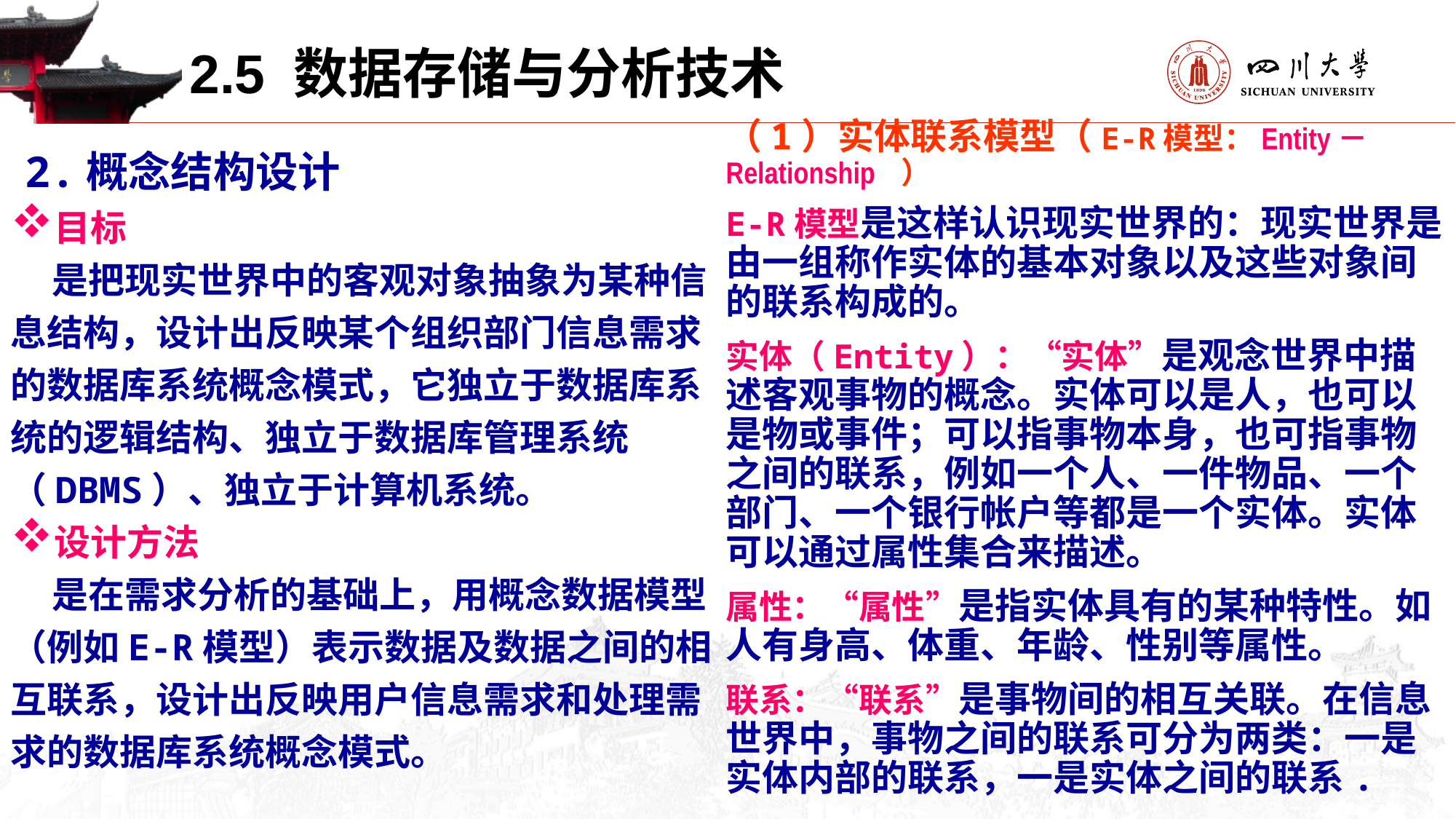

2.5 数据存储与分析技术

（1）实体联系模型（E-R模型：Entity－Relationship ）
E-R模型是这样认识现实世界的：现实世界是由一组称作实体的基本对象以及这些对象间的联系构成的。
实体（Entity）：“实体”是观念世界中描述客观事物的概念。实体可以是人，也可以是物或事件；可以指事物本身，也可指事物之间的联系，例如一个人、一件物品、一个部门、一个银行帐户等都是一个实体。实体可以通过属性集合来描述。
属性：“属性”是指实体具有的某种特性。如人有身高、体重、年龄、性别等属性。
联系：“联系”是事物间的相互关联。在信息世界中，事物之间的联系可分为两类：一是实体内部的联系，一是实体之间的联系.
 2.概念结构设计
目标
    是把现实世界中的客观对象抽象为某种信息结构，设计出反映某个组织部门信息需求的数据库系统概念模式，它独立于数据库系统的逻辑结构、独立于数据库管理系统（DBMS）、独立于计算机系统。
设计方法
    是在需求分析的基础上，用概念数据模型（例如E-R模型）表示数据及数据之间的相互联系，设计出反映用户信息需求和处理需求的数据库系统概念模式。